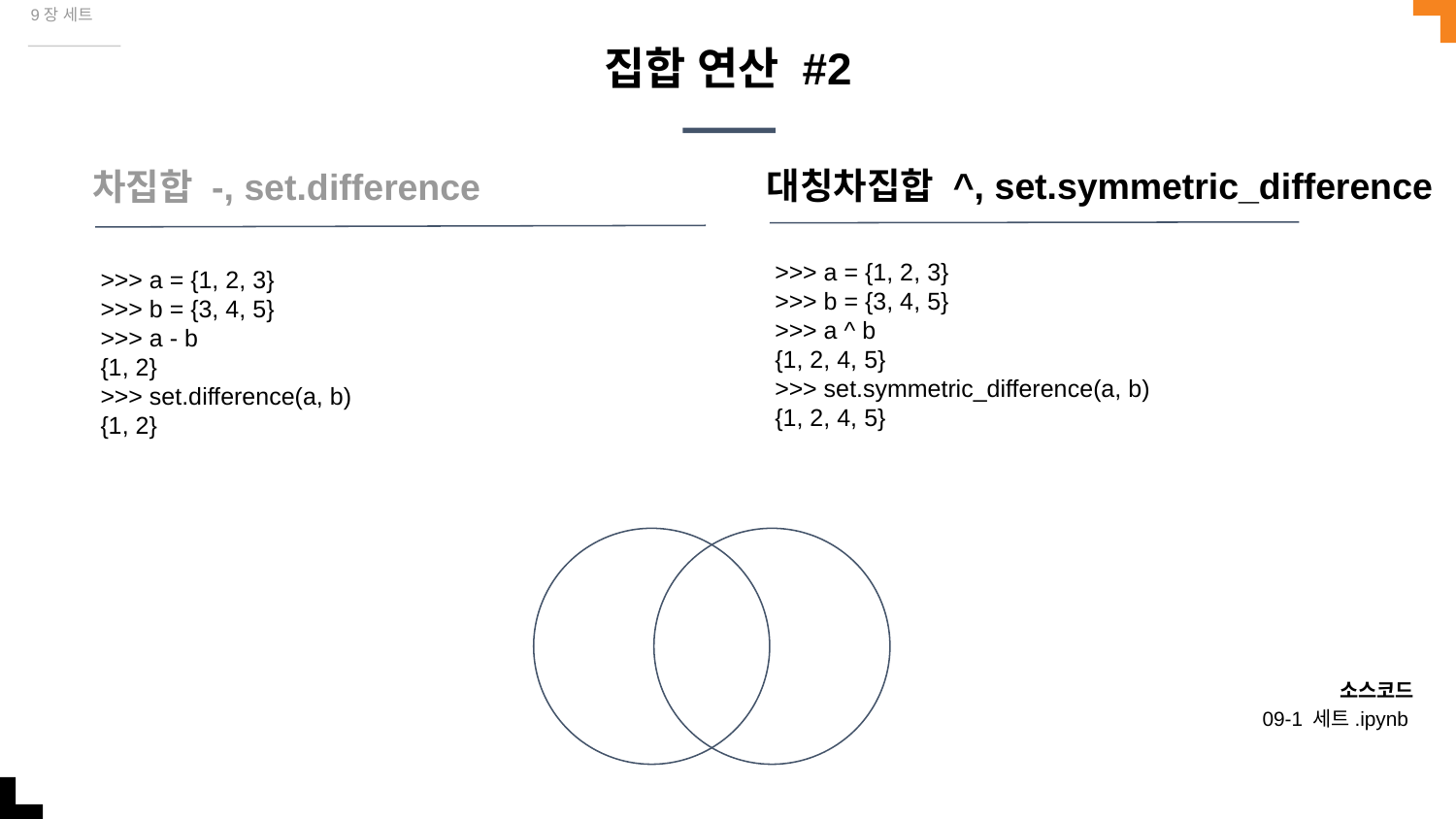

9장 세트
# 집합 연산 #2
대칭차집합 ^, set.symmetric_difference
차집합 -, set.difference
>>> a = {1, 2, 3}
>>> b = {3, 4, 5}
>>> a - b
{1, 2}
>>> set.difference(a, b)
{1, 2}

>>> a = {1, 2, 3}
>>> b = {3, 4, 5}
>>> a ^ b
{1, 2, 4, 5}
>>> set.symmetric_difference(a, b)
{1, 2, 4, 5}

소스코드
09-1 세트.ipynb